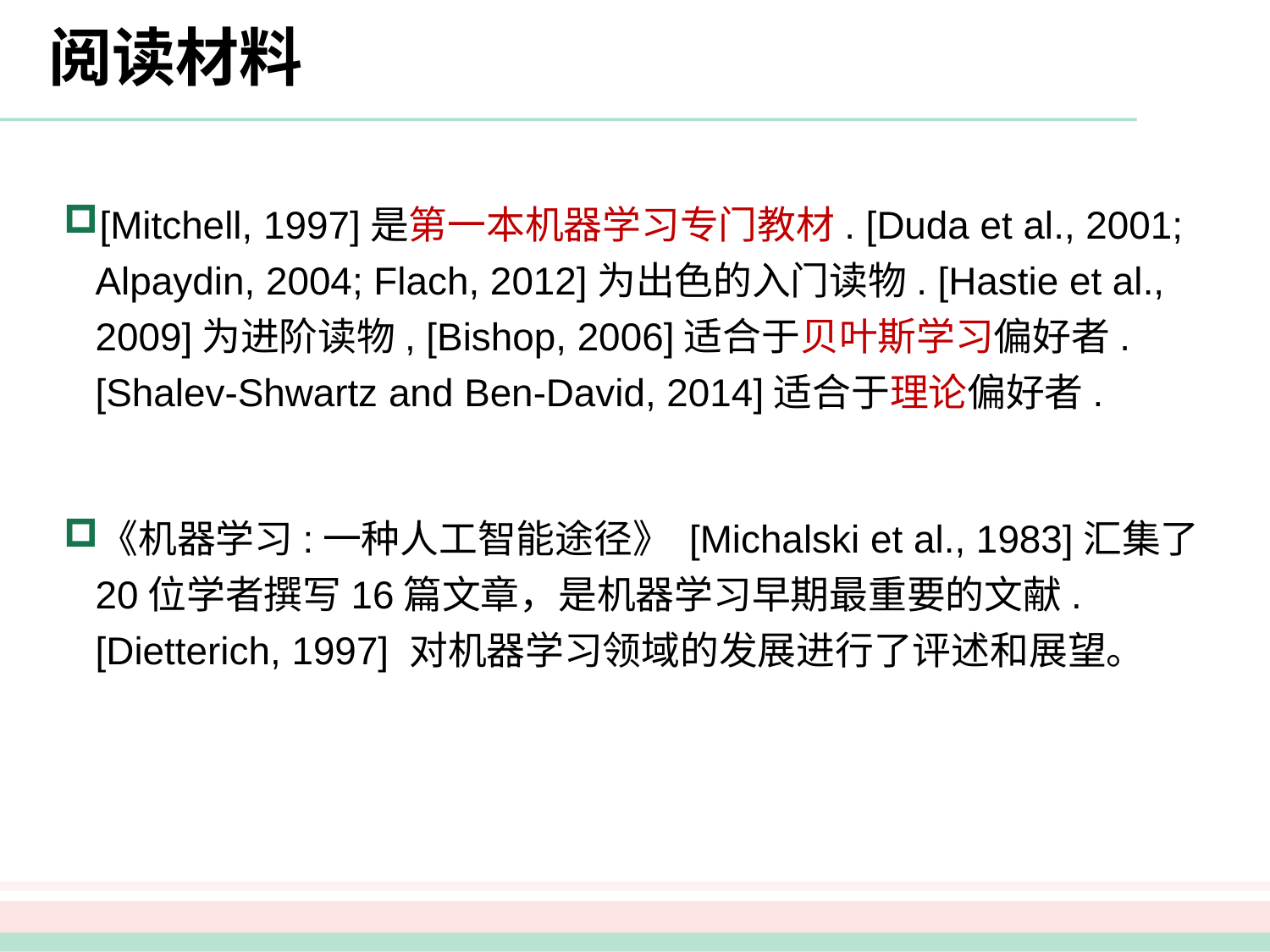

# 阅读材料
[Mitchell, 1997]是第一本机器学习专门教材. [Duda et al., 2001; Alpaydin, 2004; Flach, 2012]为出色的入门读物. [Hastie et al., 2009]为进阶读物, [Bishop, 2006]适合于贝叶斯学习偏好者. [Shalev-Shwartz and Ben-David, 2014]适合于理论偏好者.

《机器学习:一种人工智能途径》 [Michalski et al., 1983]汇集了20位学者撰写16篇文章，是机器学习早期最重要的文献. [Dietterich, 1997] 对机器学习领域的发展进行了评述和展望。